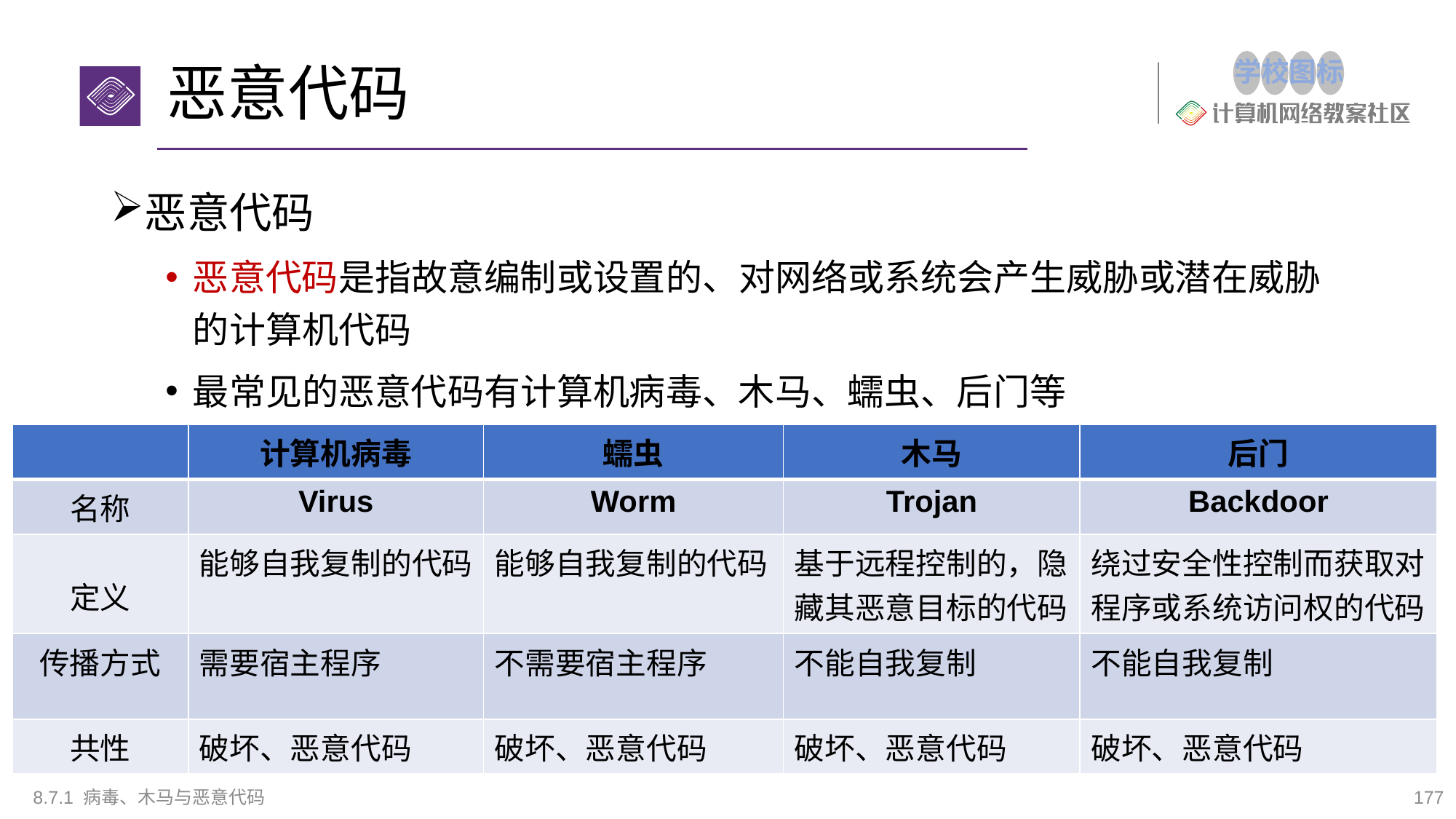

# 恶意代码
恶意代码
恶意代码是指故意编制或设置的、对网络或系统会产生威胁或潜在威胁的计算机代码
最常见的恶意代码有计算机病毒、木马、蠕虫、后门等

|  | 计算机病毒 | 蠕虫 | 木马 | 后门 |
| --- | --- | --- | --- | --- |
| 名称 | Virus | Worm | Trojan | Backdoor |
| 定义 | 能够自我复制的代码 | 能够自我复制的代码 | 基于远程控制的，隐藏其恶意目标的代码 | 绕过安全性控制而获取对程序或系统访问权的代码 |
| 传播方式 | 需要宿主程序 | 不需要宿主程序 | 不能自我复制 | 不能自我复制 |
| 共性 | 破坏、恶意代码 | 破坏、恶意代码 | 破坏、恶意代码 | 破坏、恶意代码 |
8.7.1 病毒、木马与恶意代码
177